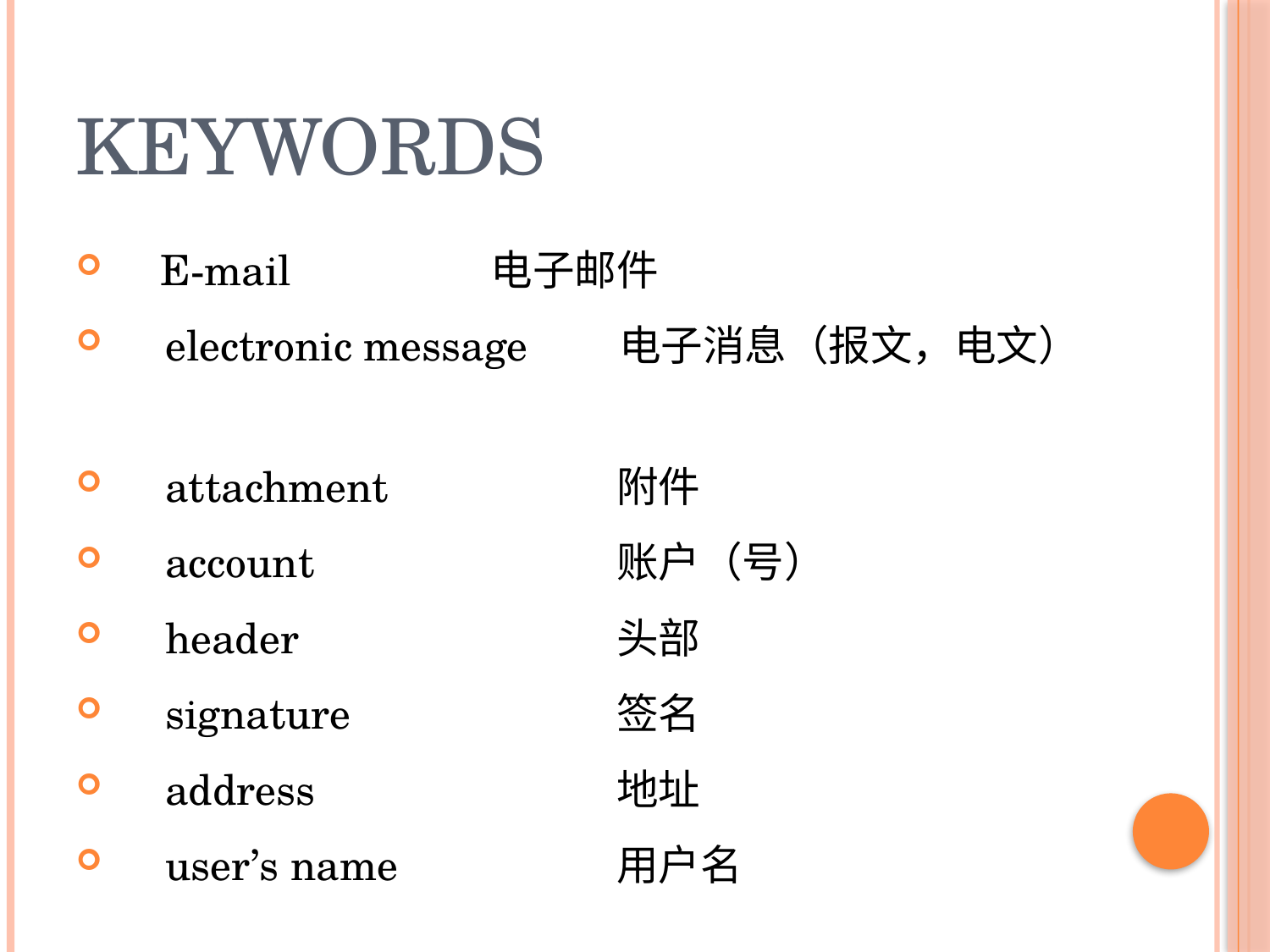

# KEYWORDS
    E-mail                 	电子邮件
　electronic message       电子消息（报文，电文）
　attachment              	附件
　account                 	账户（号）
　header                 	头部
　signature                	签名
　address                 	地址
　user’s name             	用户名